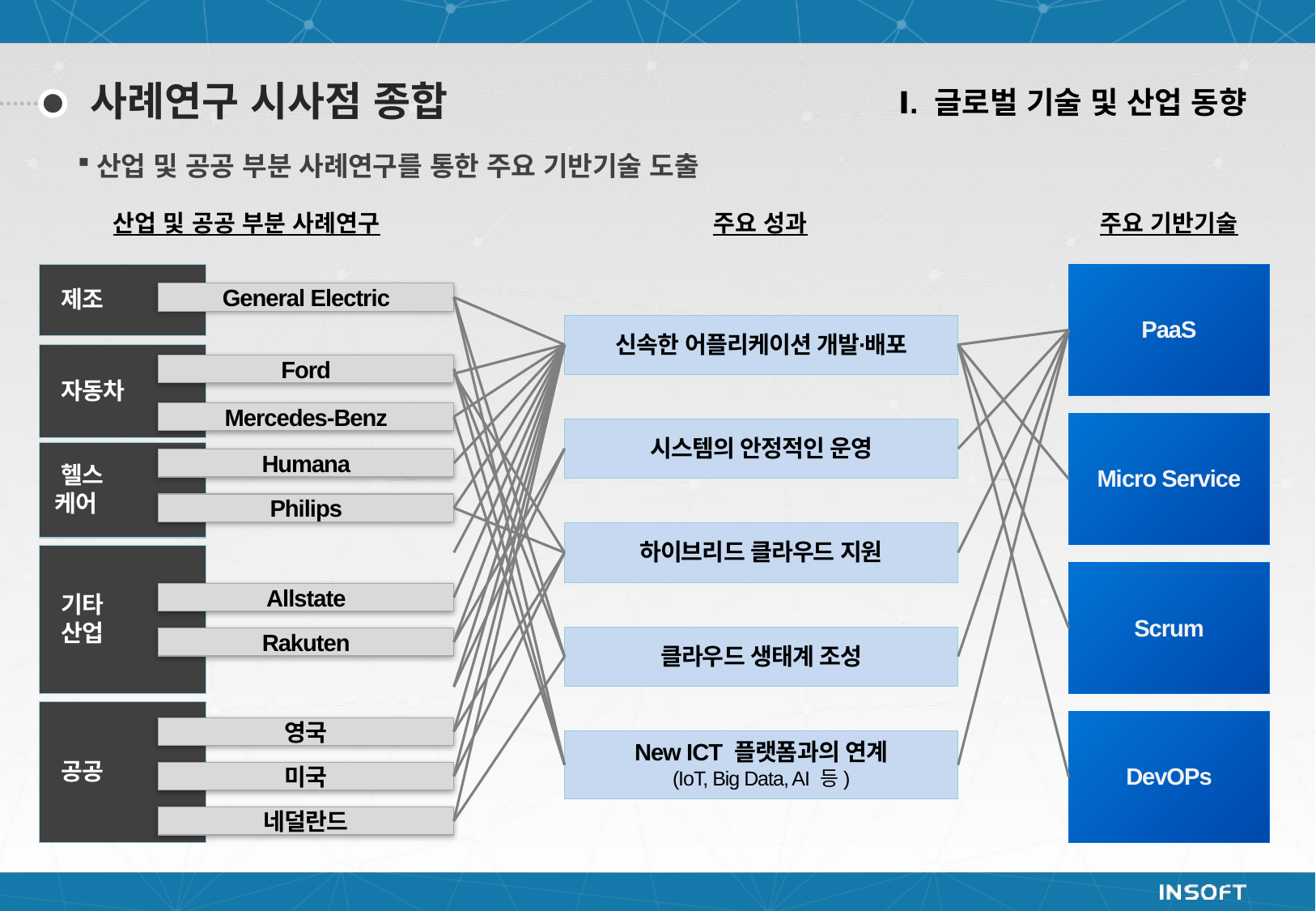

Ⅰ. 글로벌 기술 및 산업 동향
사례연구 시사점 종합

산업 및 공공 부분 사례연구를 통한 주요 기반기술 도출
산업 및 공공 부분 사례연구
주요 성과
주요 기반기술
 제조
General Electric
Ford
Mercedes-Benz
Humana
Philips
Allstate
Rakuten
영국
미국
네덜란드
 자동차
 헬스
 케어
 기타
 산업
 공공
PaaS
Micro Service
Scrum
DevOPs
신속한 어플리케이션 개발∙배포
시스템의 안정적인 운영
하이브리드 클라우드 지원
클라우드 생태계 조성
New ICT 플랫폼과의 연계
(IoT, Big Data, AI 등)